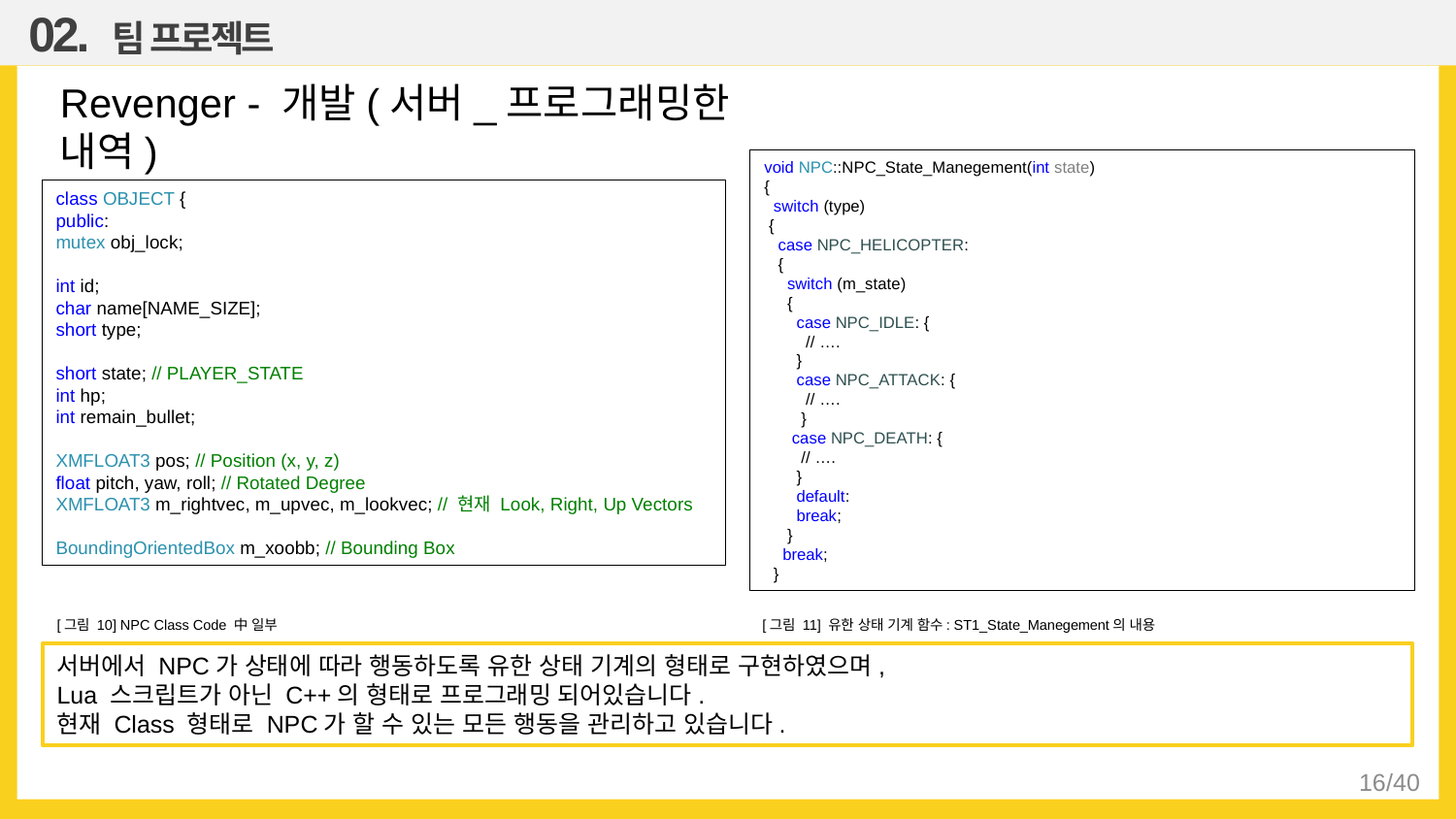

02. 팀 프로젝트

Revenger - 개발(서버_프로그래밍한 내역)
void NPC::NPC_State_Manegement(int state)
{
  switch (type)
 {
   case NPC_HELICOPTER:
   {
     switch (m_state)
     {
       case NPC_IDLE: {
         // ….
       }
       case NPC_ATTACK: {
         // ….
        }
      case NPC_DEATH: {
        // ….
       }
       default:
       break;
     }
    break;
  }
class OBJECT {
public:
mutex obj_lock;

int id;
char name[NAME_SIZE];
short type;

short state; // PLAYER_STATE
int hp;
int remain_bullet;

XMFLOAT3 pos; // Position (x, y, z)
float pitch, yaw, roll; // Rotated Degree
XMFLOAT3 m_rightvec, m_upvec, m_lookvec; // 현재 Look, Right, Up Vectors

BoundingOrientedBox m_xoobb; // Bounding Box
[그림 10] NPC Class Code 中 일부
[그림 11] 유한 상태 기계 함수: ST1_State_Manegement의 내용
서버에서 NPC가 상태에 따라 행동하도록 유한 상태 기계의 형태로 구현하였으며,
Lua 스크립트가 아닌 C++의 형태로 프로그래밍 되어있습니다.
현재 Class 형태로 NPC가 할 수 있는 모든 행동을 관리하고 있습니다.
16/40